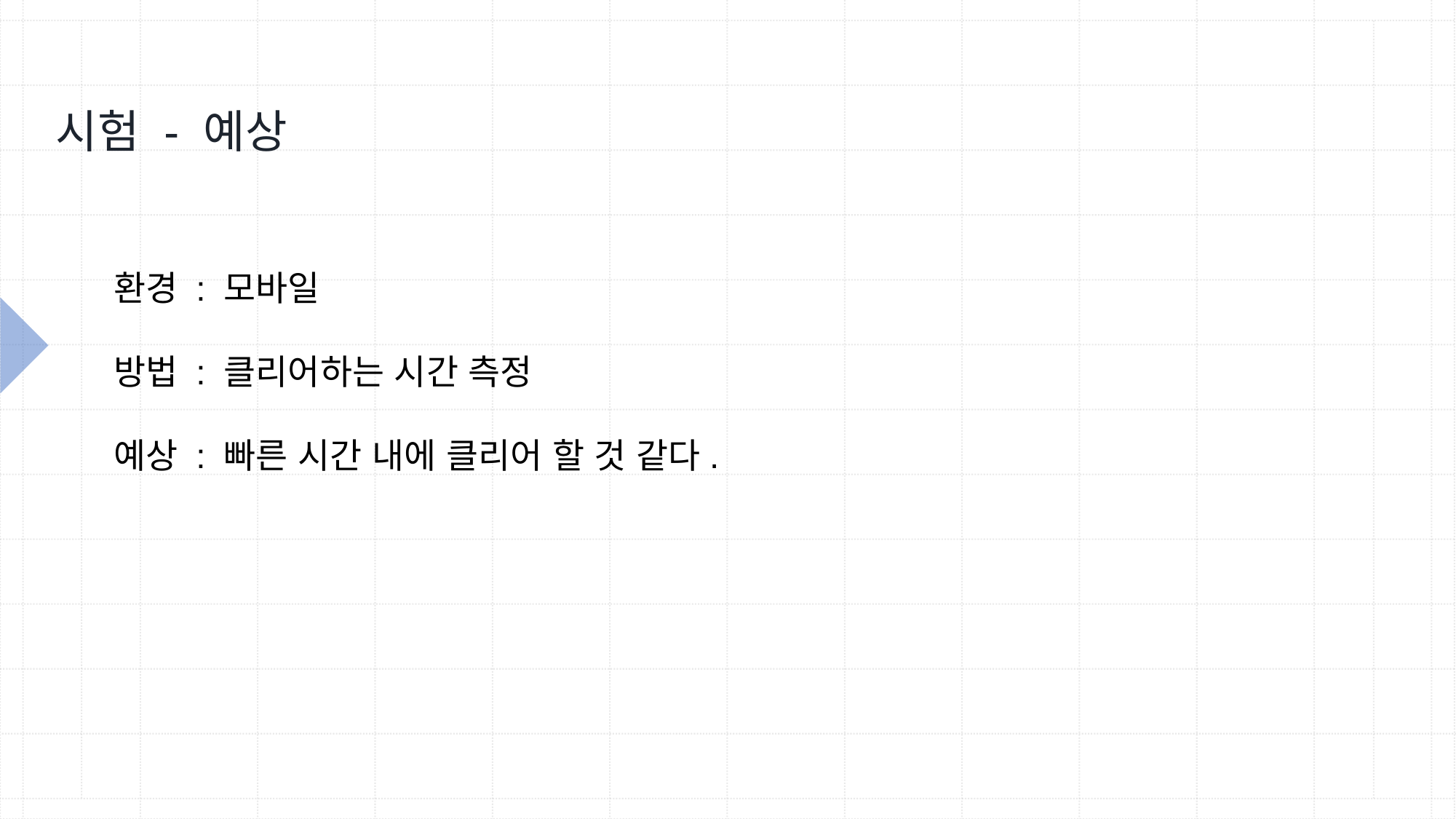

시험 - 예상

환경 : 모바일

방법 : 클리어하는 시간 측정

예상 : 빠른 시간 내에 클리어 할 것 같다.